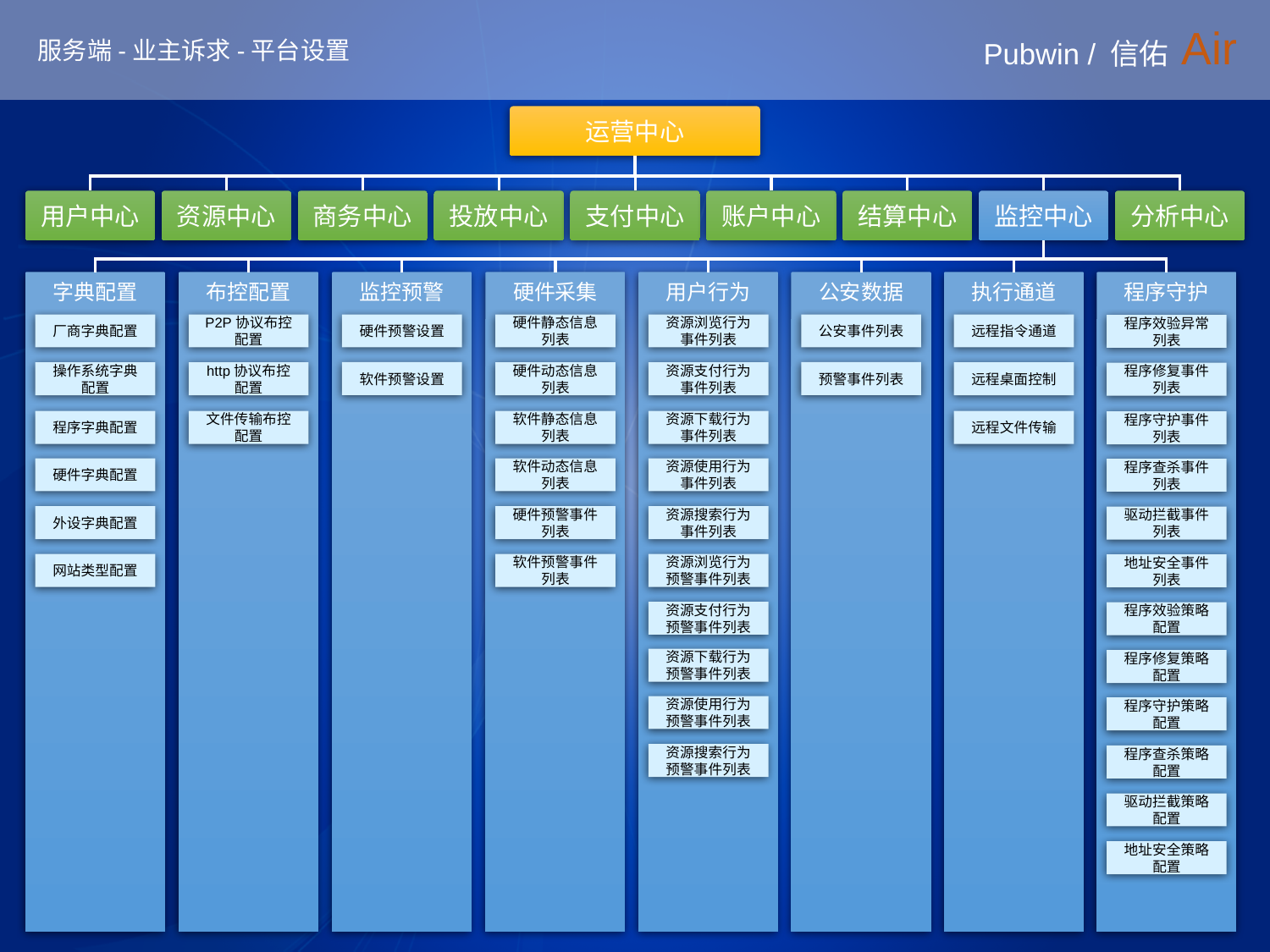

# Pubwin / 信佑 Air
服务端-业主诉求-平台设置
运营中心
用户中心
资源中心
商务中心
投放中心
支付中心
账户中心
结算中心
监控中心
分析中心
字典配置
布控配置
监控预警
硬件采集
用户行为
公安数据
执行通道
程序守护
厂商字典配置
P2P协议布控配置
硬件预警设置
硬件静态信息列表
资源浏览行为
事件列表
公安事件列表
远程指令通道
程序效验异常列表
软件预警设置
预警事件列表
操作系统字典配置
http协议布控配置
硬件动态信息列表
资源支付行为
事件列表
远程桌面控制
程序修复事件列表
程序字典配置
文件传输布控配置
软件静态信息列表
资源下载行为
事件列表
远程文件传输
程序守护事件列表
硬件字典配置
软件动态信息列表
资源使用行为
事件列表
程序查杀事件列表
外设字典配置
硬件预警事件列表
资源搜索行为
事件列表
驱动拦截事件列表
网站类型配置
软件预警事件列表
资源浏览行为预警事件列表
地址安全事件列表
资源支付行为
预警事件列表
程序效验策略配置
资源下载行为
预警事件列表
程序修复策略配置
资源使用行为
预警事件列表
程序守护策略配置
资源搜索行为
预警事件列表
程序查杀策略配置
驱动拦截策略配置
地址安全策略配置